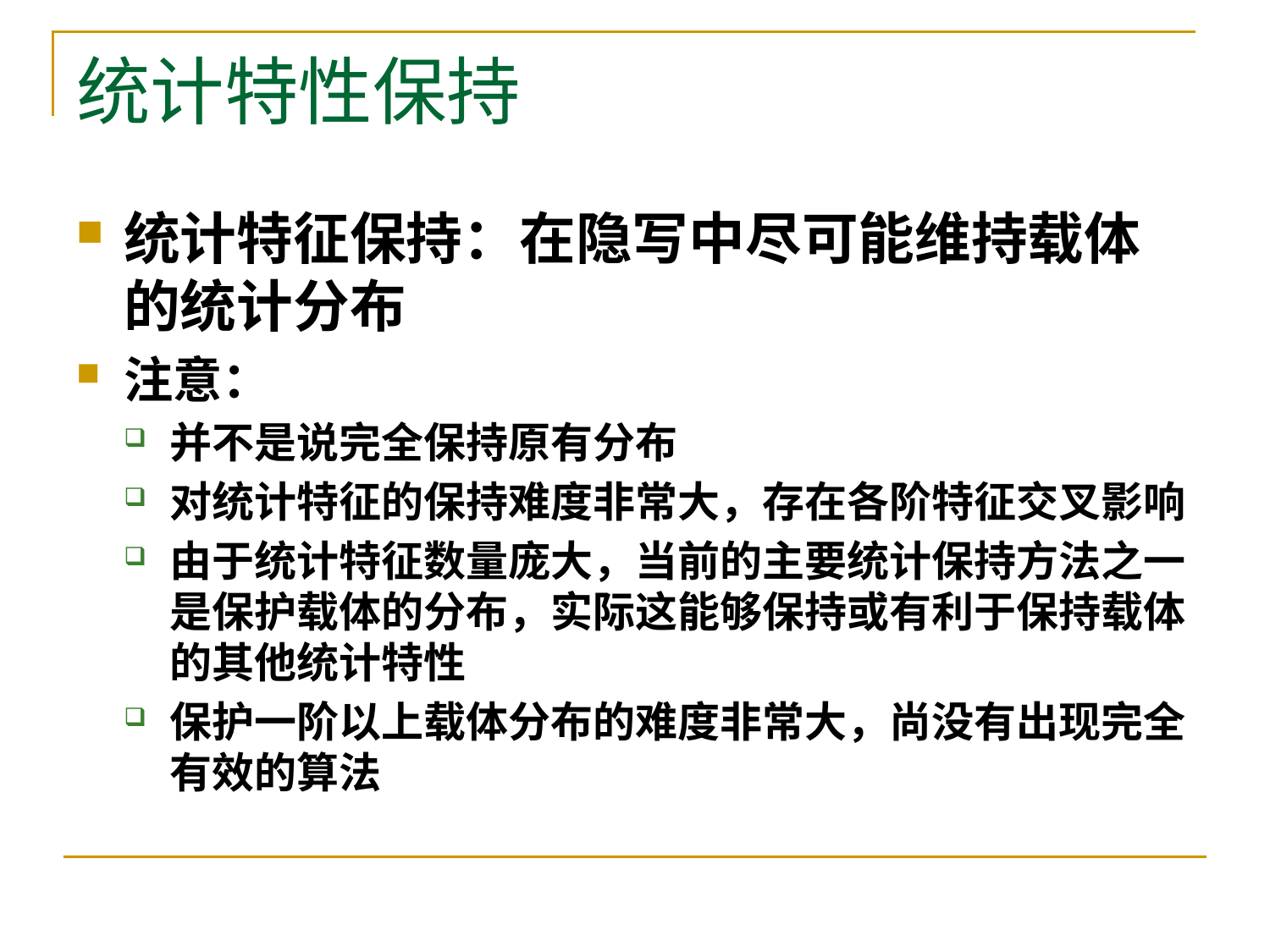

# 统计特性保持
统计特征保持：在隐写中尽可能维持载体的统计分布
注意：
并不是说完全保持原有分布
对统计特征的保持难度非常大，存在各阶特征交叉影响
由于统计特征数量庞大，当前的主要统计保持方法之一是保护载体的分布，实际这能够保持或有利于保持载体的其他统计特性
保护一阶以上载体分布的难度非常大，尚没有出现完全有效的算法